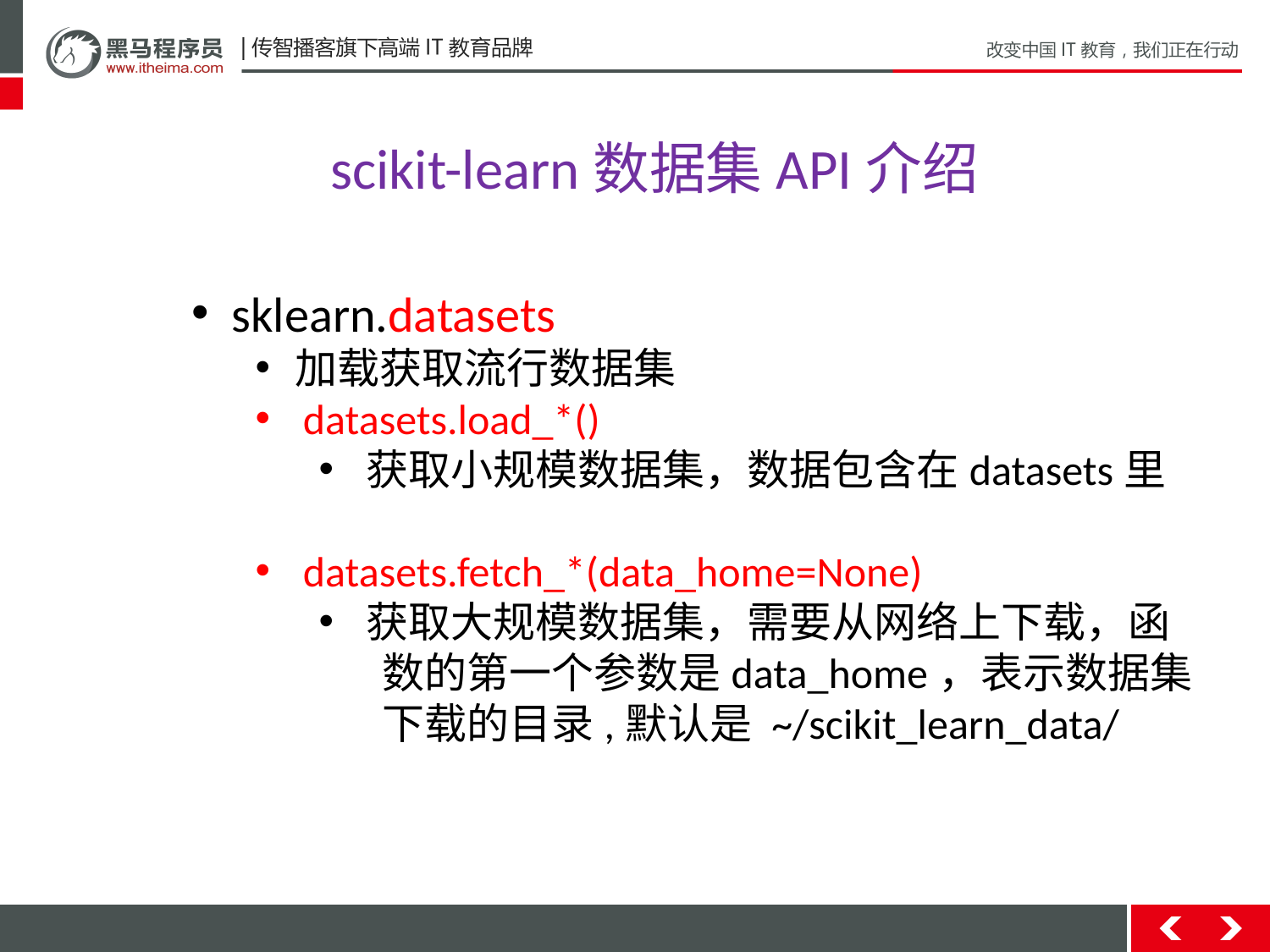

scikit-learn数据集API介绍
sklearn.datasets
加载获取流行数据集
datasets.load_*()
获取小规模数据集，数据包含在datasets里

datasets.fetch_*(data_home=None)
获取大规模数据集，需要从网络上下载，函
	数的第一个参数是data_home，表示数据集
	下载的目录,默认是 ~/scikit_learn_data/